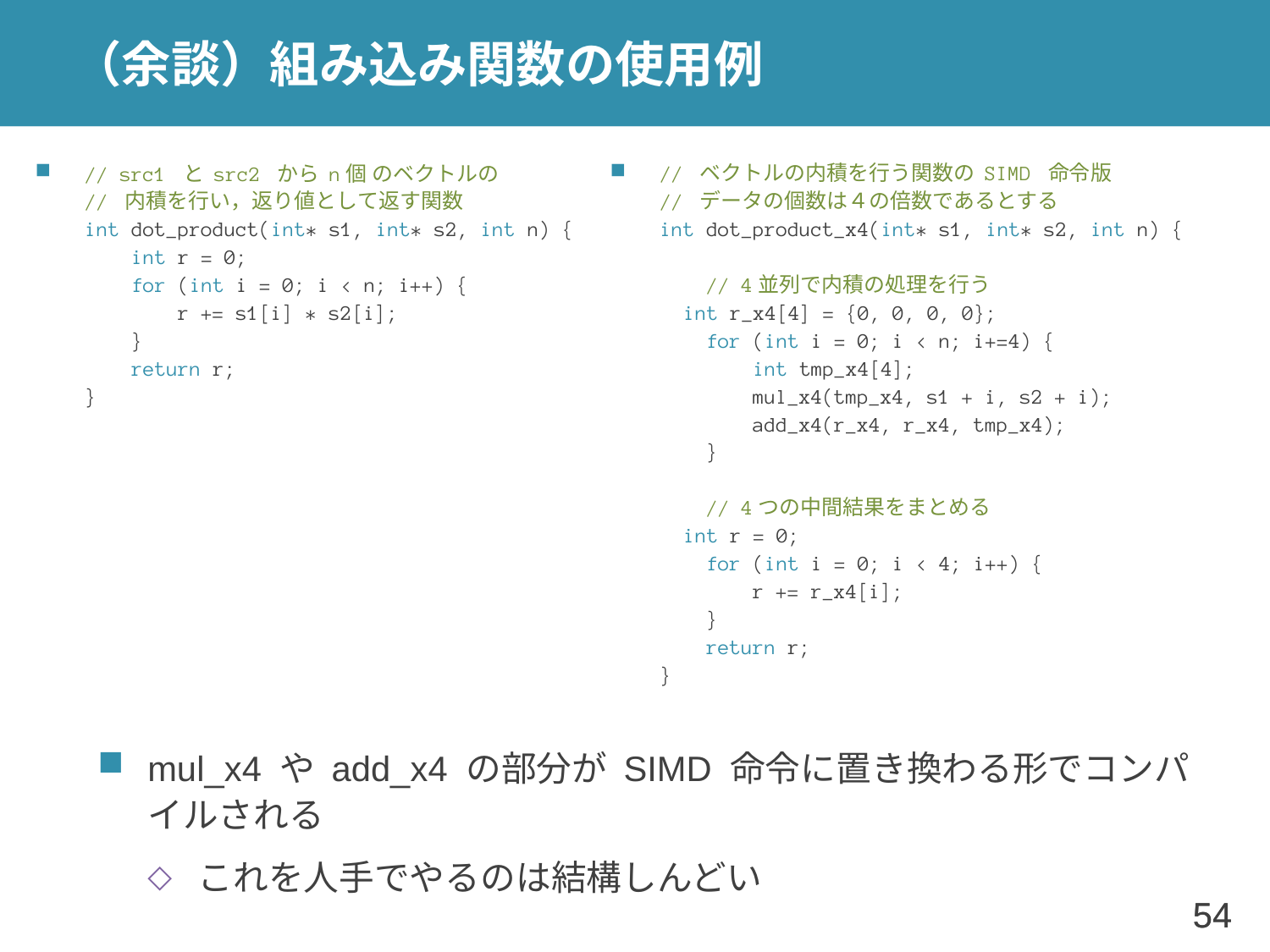

# （余談）組み込み関数の使用例
// src1 と src2 から n個 のベクトルの
// 内積を行い，返り値として返す関数
int dot_product(int* s1, int* s2, int n) {
    int r = 0;
    for (int i = 0; i < n; i++) {
        r += s1[i] * s2[i];
    }
    return r;
}
// ベクトルの内積を行う関数の SIMD 命令版
// データの個数は４の倍数であるとする
int dot_product_x4(int* s1, int* s2, int n) {
    // 4並列で内積の処理を行う
    int r_x4[4] = {0, 0, 0, 0};
    for (int i = 0; i < n; i+=4) {
        int tmp_x4[4];
        mul_x4(tmp_x4, s1 + i, s2 + i);
        add_x4(r_x4, r_x4, tmp_x4);
    }
    // 4つの中間結果をまとめる
    int r = 0;
    for (int i = 0; i < 4; i++) {
        r += r_x4[i];
    }
    return r;
}
mul_x4 や add_x4 の部分が SIMD 命令に置き換わる形でコンパイルされる
これを人手でやるのは結構しんどい